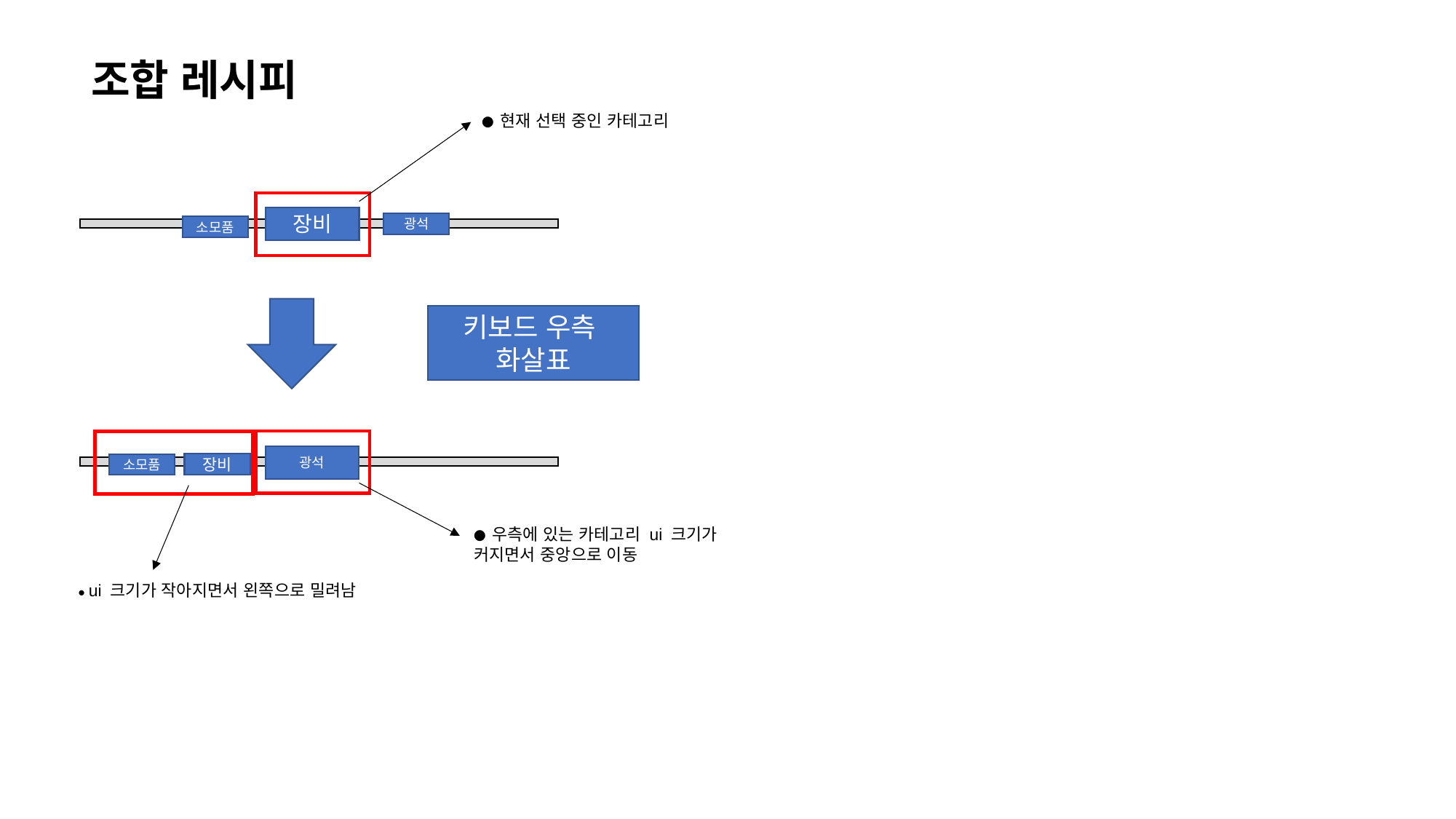

조합 레시피
● 현재 선택 중인 카테고리

장비
광석
소모품

키보드 우측
화살표

광석
장비
소모품

● 우측에 있는 카테고리 ui 크기가 커지면서 중앙으로 이동
● ui 크기가 작아지면서 왼쪽으로 밀려남